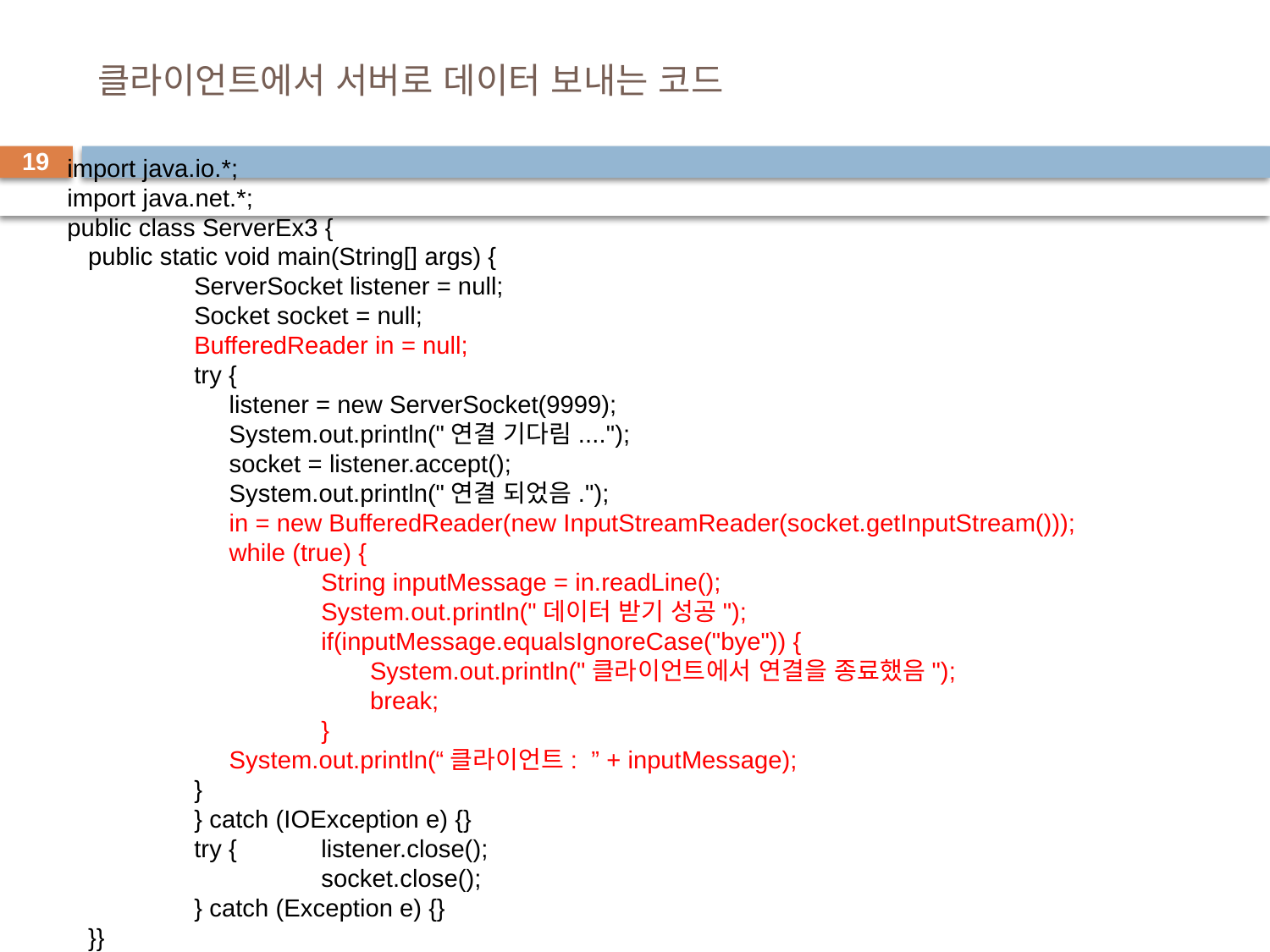

# 클라이언트에서 서버로 데이터 보내는 코드
19
import java.io.*;
import java.net.*;
public class ServerEx3 {
   public static void main(String[] args) {
	ServerSocket listener = null;
	Socket socket = null;
	BufferedReader in = null;
	try {
  	     listener = new ServerSocket(9999);
	     System.out.println("연결 기다림....");
	     socket = listener.accept();
	     System.out.println("연결 되었음.");
	     in = new BufferedReader(new InputStreamReader(socket.getInputStream()));
	     while (true) {
		String inputMessage = in.readLine();
		System.out.println("데이터 받기 성공");
		if(inputMessage.equalsIgnoreCase("bye")) {
		       System.out.println("클라이언트에서 연결을 종료했음");
		       break;
		}
	     System.out.println(“클라이언트:  ” + inputMessage);
	}
	} catch (IOException e) {}
	try {	listener.close();
		socket.close();
	} catch (Exception e) {}
   }}